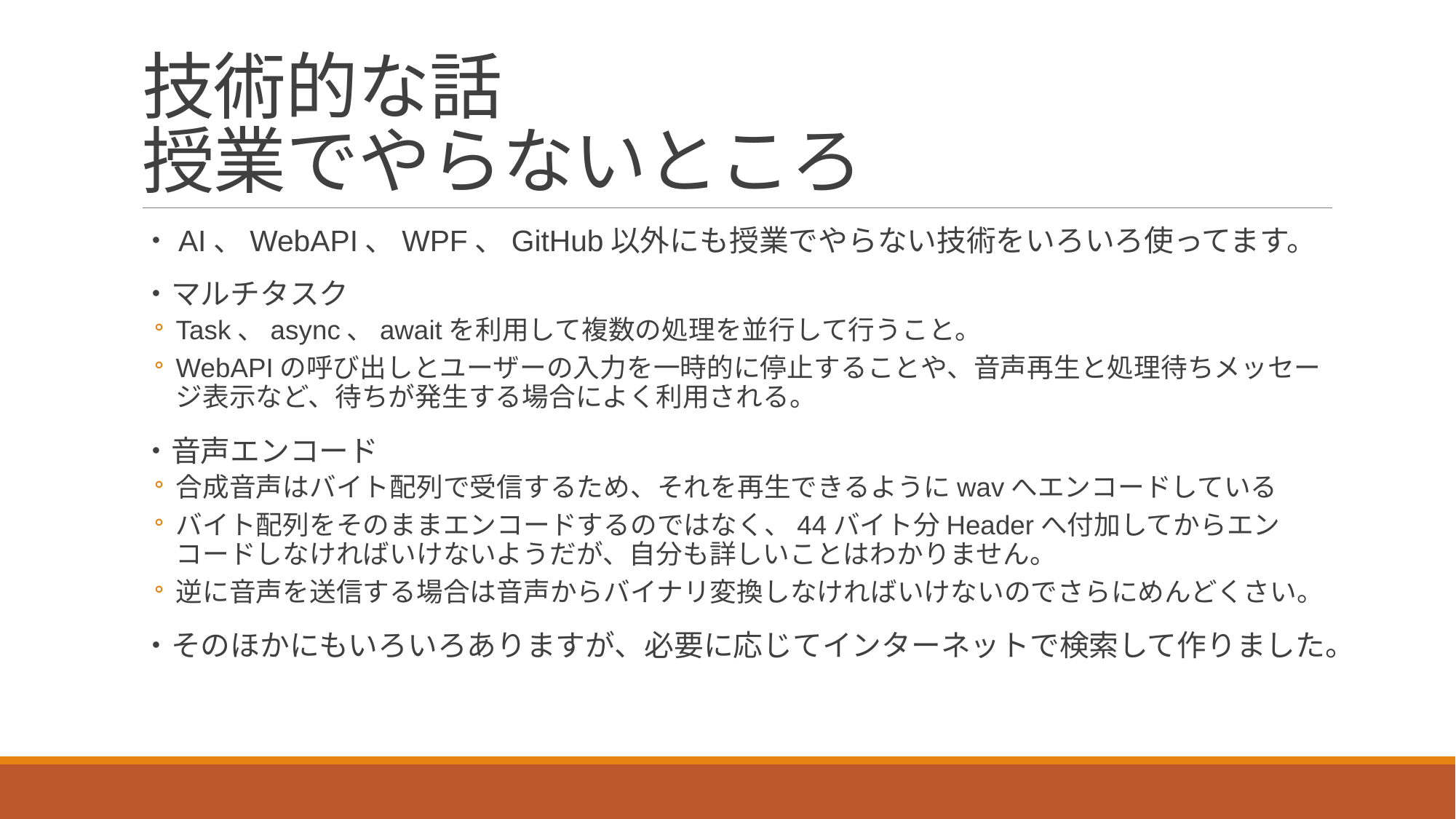

# 技術的な話 授業でやらないところ
・AI、WebAPI、WPF、GitHub以外にも授業でやらない技術をいろいろ使ってます。
・マルチタスク
Task、async、awaitを利用して複数の処理を並行して行うこと。
WebAPIの呼び出しとユーザーの入力を一時的に停止することや、音声再生と処理待ちメッセージ表示など、待ちが発生する場合によく利用される。
・音声エンコード
合成音声はバイト配列で受信するため、それを再生できるようにwavへエンコードしている
バイト配列をそのままエンコードするのではなく、44バイト分Headerへ付加してからエンコードしなければいけないようだが、自分も詳しいことはわかりません。
逆に音声を送信する場合は音声からバイナリ変換しなければいけないのでさらにめんどくさい。
・そのほかにもいろいろありますが、必要に応じてインターネットで検索して作りました。